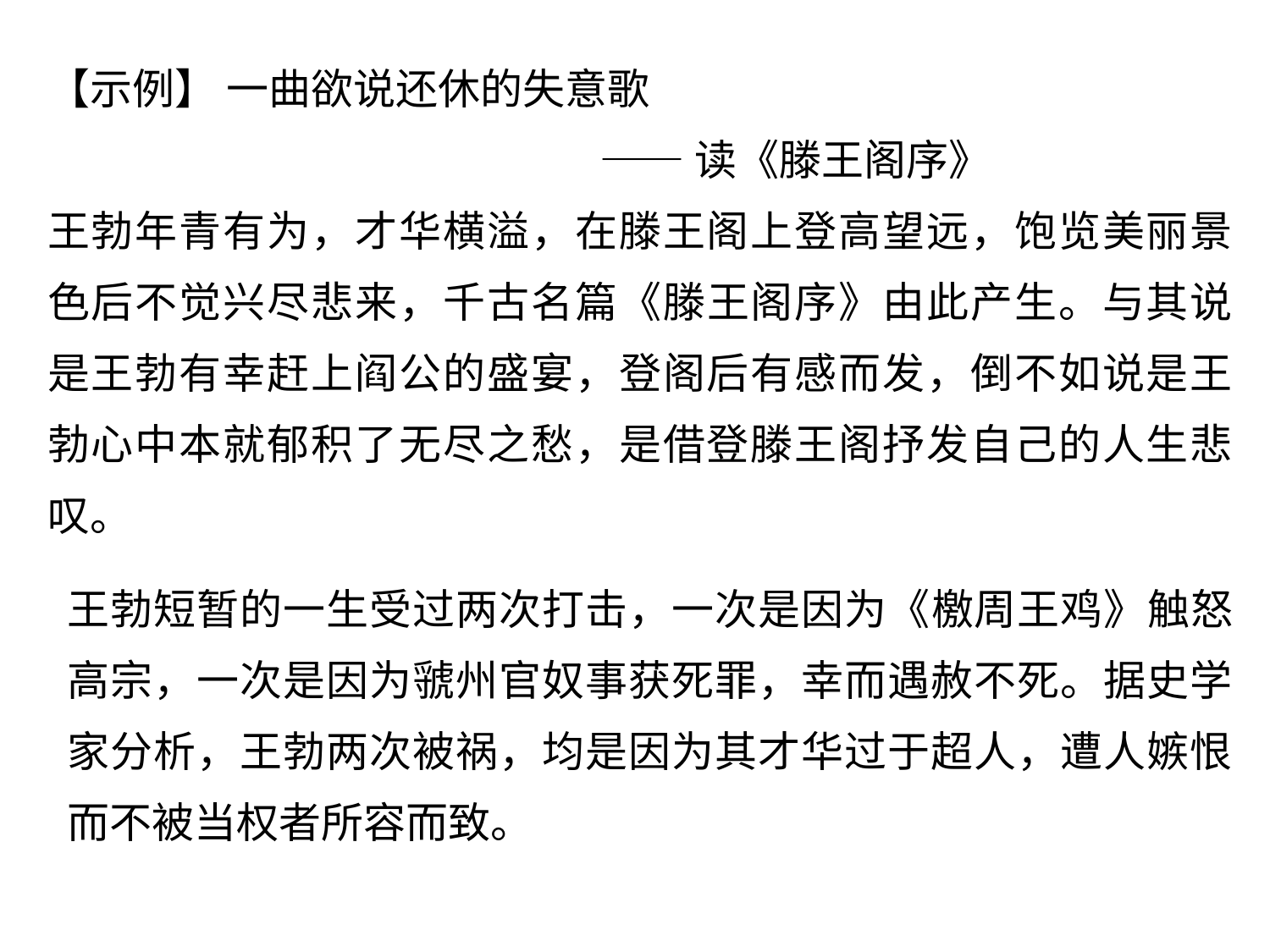

【示例】 一曲欲说还休的失意歌
                                                          ——读《滕王阁序》
王勃年青有为，才华横溢，在滕王阁上登高望远，饱览美丽景色后不觉兴尽悲来，千古名篇《滕王阁序》由此产生。与其说是王勃有幸赶上阎公的盛宴，登阁后有感而发，倒不如说是王勃心中本就郁积了无尽之愁，是借登滕王阁抒发自己的人生悲叹。

王勃短暂的一生受过两次打击，一次是因为《檄周王鸡》触怒高宗，一次是因为虢州官奴事获死罪，幸而遇赦不死。据史学家分析，王勃两次被祸，均是因为其才华过于超人，遭人嫉恨而不被当权者所容而致。